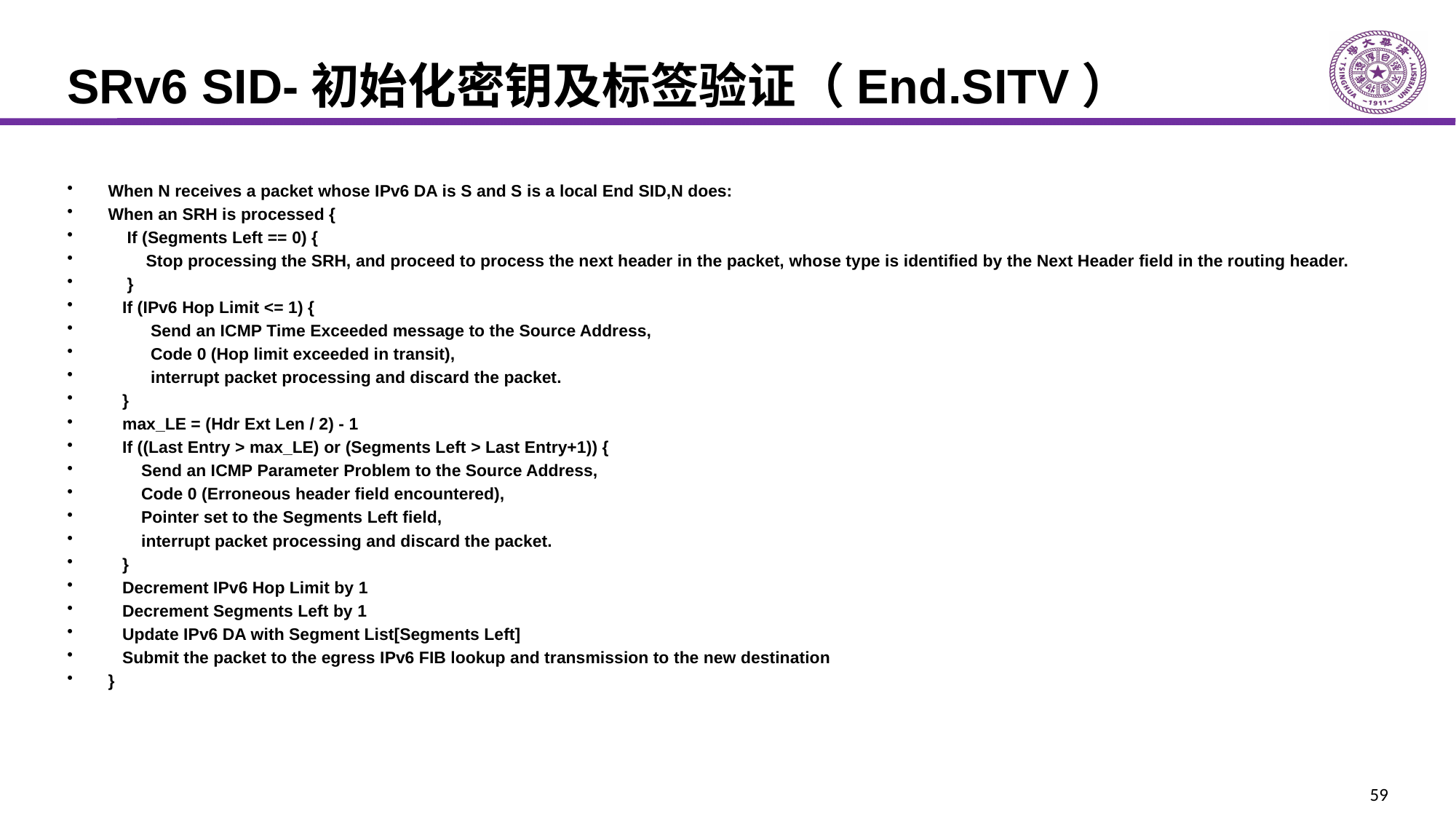

# SRv6 SID-初始化密钥及标签验证（End.SITV）
When N receives a packet whose IPv6 DA is S and S is a local End SID,N does:
When an SRH is processed {
    If (Segments Left == 0) {
        Stop processing the SRH, and proceed to process the next header in the packet, whose type is identified by the Next Header field in the routing header.
    }
   If (IPv6 Hop Limit <= 1) {
         Send an ICMP Time Exceeded message to the Source Address,
         Code 0 (Hop limit exceeded in transit),
         interrupt packet processing and discard the packet.
   }
   max_LE = (Hdr Ext Len / 2) - 1
   If ((Last Entry > max_LE) or (Segments Left > Last Entry+1)) {
       Send an ICMP Parameter Problem to the Source Address,
       Code 0 (Erroneous header field encountered),
       Pointer set to the Segments Left field,
       interrupt packet processing and discard the packet.
   }
   Decrement IPv6 Hop Limit by 1
   Decrement Segments Left by 1
   Update IPv6 DA with Segment List[Segments Left]
   Submit the packet to the egress IPv6 FIB lookup and transmission to the new destination
}